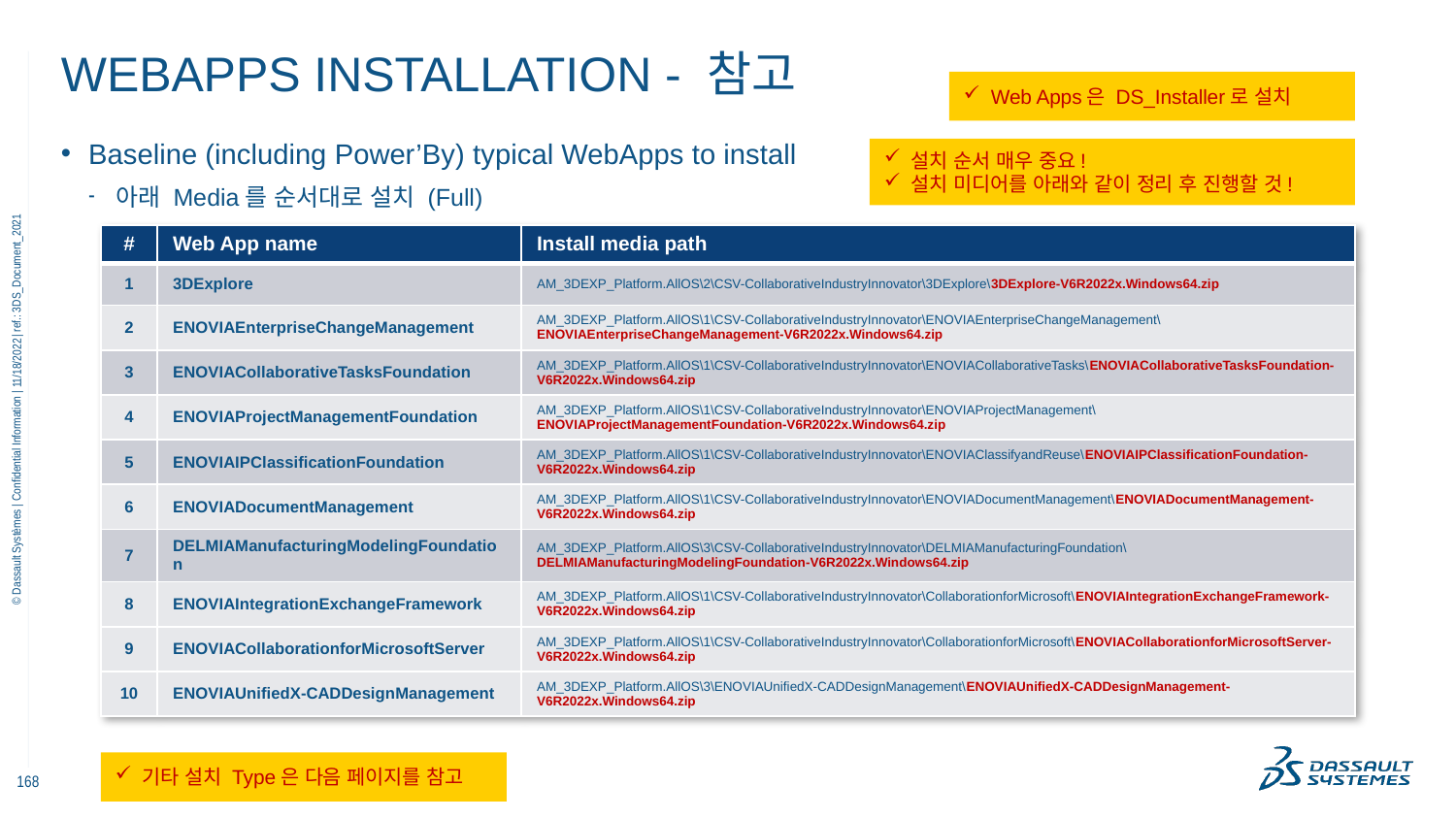

# WebApps installation - 참고
Web Apps은 DS_Installer로 설치
Baseline (including Power’By) typical WebApps to install
아래 Media를 순서대로 설치 (Full)
설치 순서 매우 중요!
설치 미디어를 아래와 같이 정리 후 진행할 것!
| # | Web App name | Install media path |
| --- | --- | --- |
| 1 | 3DExplore | AM\_3DEXP\_Platform.AllOS\2\CSV-CollaborativeIndustryInnovator\3DExplore\3DExplore-V6R2022x.Windows64.zip |
| 2 | ENOVIAEnterpriseChangeManagement | AM\_3DEXP\_Platform.AllOS\1\CSV-CollaborativeIndustryInnovator\ENOVIAEnterpriseChangeManagement\ENOVIAEnterpriseChangeManagement-V6R2022x.Windows64.zip |
| 3 | ENOVIACollaborativeTasksFoundation | AM\_3DEXP\_Platform.AllOS\1\CSV-CollaborativeIndustryInnovator\ENOVIACollaborativeTasks\ENOVIACollaborativeTasksFoundation-V6R2022x.Windows64.zip |
| 4 | ENOVIAProjectManagementFoundation | AM\_3DEXP\_Platform.AllOS\1\CSV-CollaborativeIndustryInnovator\ENOVIAProjectManagement\ENOVIAProjectManagementFoundation-V6R2022x.Windows64.zip |
| 5 | ENOVIAIPClassificationFoundation | AM\_3DEXP\_Platform.AllOS\1\CSV-CollaborativeIndustryInnovator\ENOVIAClassifyandReuse\ENOVIAIPClassificationFoundation-V6R2022x.Windows64.zip |
| 6 | ENOVIADocumentManagement | AM\_3DEXP\_Platform.AllOS\1\CSV-CollaborativeIndustryInnovator\ENOVIADocumentManagement\ENOVIADocumentManagement-V6R2022x.Windows64.zip |
| 7 | DELMIAManufacturingModelingFoundation | AM\_3DEXP\_Platform.AllOS\3\CSV-CollaborativeIndustryInnovator\DELMIAManufacturingFoundation\DELMIAManufacturingModelingFoundation-V6R2022x.Windows64.zip |
| 8 | ENOVIAIntegrationExchangeFramework | AM\_3DEXP\_Platform.AllOS\1\CSV-CollaborativeIndustryInnovator\CollaborationforMicrosoft\ENOVIAIntegrationExchangeFramework-V6R2022x.Windows64.zip |
| 9 | ENOVIACollaborationforMicrosoftServer | AM\_3DEXP\_Platform.AllOS\1\CSV-CollaborativeIndustryInnovator\CollaborationforMicrosoft\ENOVIACollaborationforMicrosoftServer-V6R2022x.Windows64.zip |
| 10 | ENOVIAUnifiedX-CADDesignManagement | AM\_3DEXP\_Platform.AllOS\3\ENOVIAUnifiedX-CADDesignManagement\ENOVIAUnifiedX-CADDesignManagement-V6R2022x.Windows64.zip |
11/18/2022
기타 설치 Type은 다음 페이지를 참고